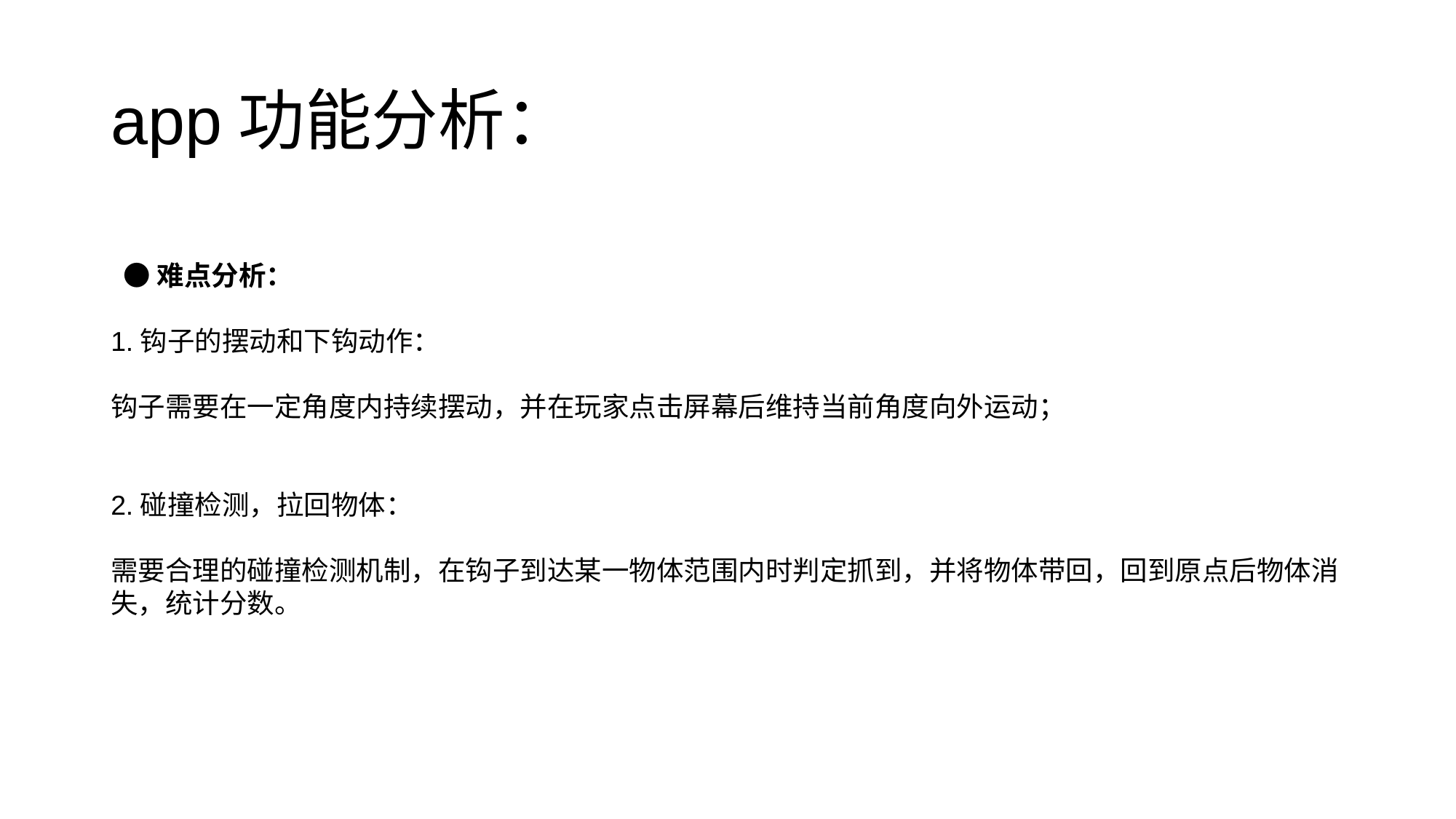

# app功能分析：
  ●难点分析：

1.钩子的摆动和下钩动作：

钩子需要在一定角度内持续摆动，并在玩家点击屏幕后维持当前角度向外运动；

2.碰撞检测，拉回物体：

需要合理的碰撞检测机制，在钩子到达某一物体范围内时判定抓到，并将物体带回，回到原点后物体消失，统计分数。